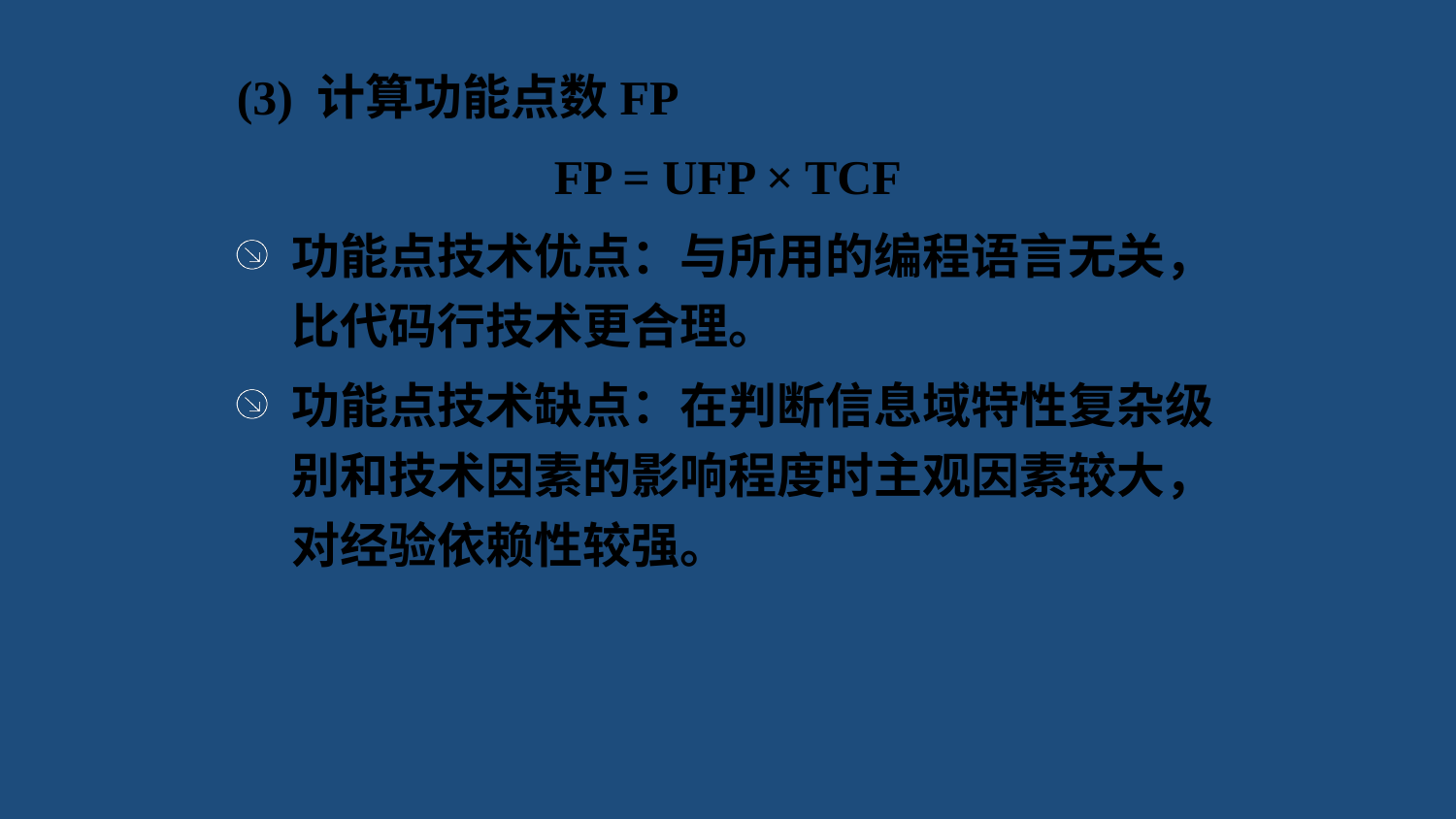

(3) 计算功能点数FP
FP = UFP × TCF
功能点技术优点：与所用的编程语言无关，比代码行技术更合理。
功能点技术缺点：在判断信息域特性复杂级别和技术因素的影响程度时主观因素较大，对经验依赖性较强。